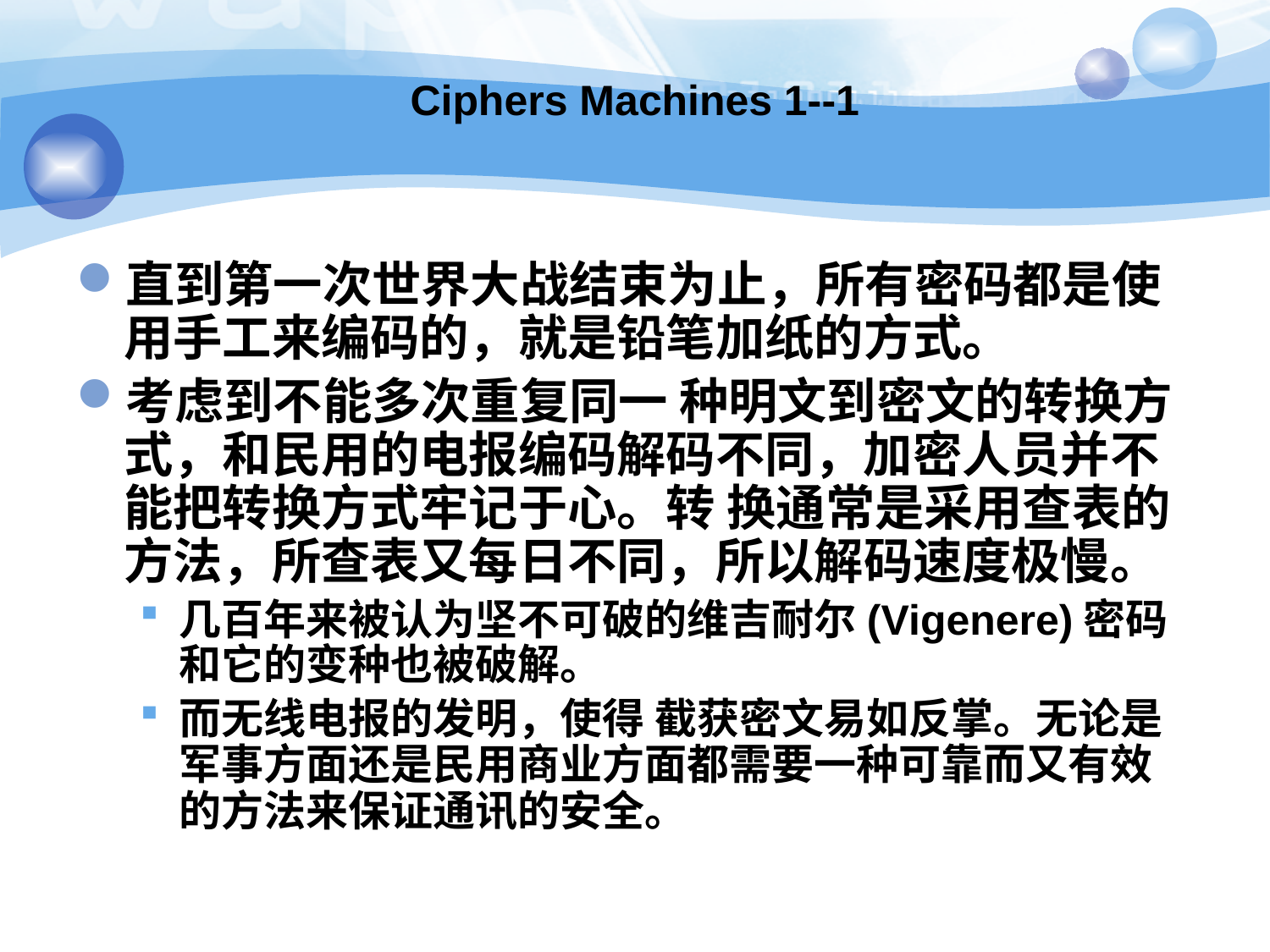

# Ciphers Machines 1--1
直到第一次世界大战结束为止，所有密码都是使用手工来编码的，就是铅笔加纸的方式。
考虑到不能多次重复同一 种明文到密文的转换方式，和民用的电报编码解码不同，加密人员并不能把转换方式牢记于心。转 换通常是采用查表的方法，所查表又每日不同，所以解码速度极慢。
几百年来被认为坚不可破的维吉耐尔(Vigenere)密码和它的变种也被破解。
而无线电报的发明，使得 截获密文易如反掌。无论是军事方面还是民用商业方面都需要一种可靠而又有效的方法来保证通讯的安全。